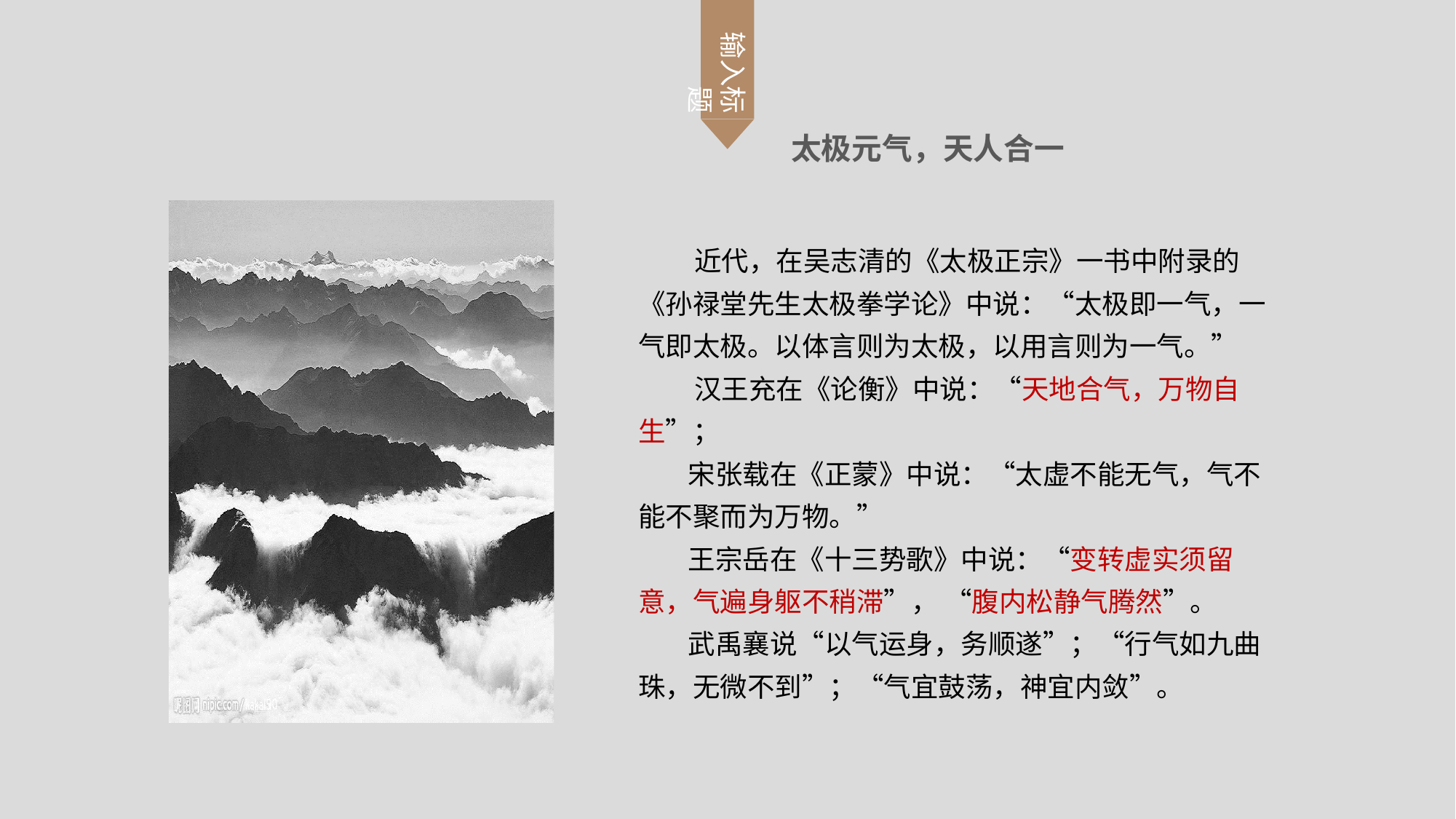

输入标题

太极元气，天人合一

        近代，在吴志清的《太极正宗》一书中附录的《孙禄堂先生太极拳学论》中说：“太极即一气，一气即太极。以体言则为太极，以用言则为一气。”
        汉王充在《论衡》中说：“天地合气，万物自生”；
       宋张载在《正蒙》中说：“太虚不能无气，气不能不聚而为万物。”
       王宗岳在《十三势歌》中说：“变转虚实须留意，气遍身躯不稍滞”， “腹内松静气腾然”。
       武禹襄说“以气运身，务顺遂”；“行气如九曲珠，无微不到”；“气宜鼓荡，神宜内敛”。